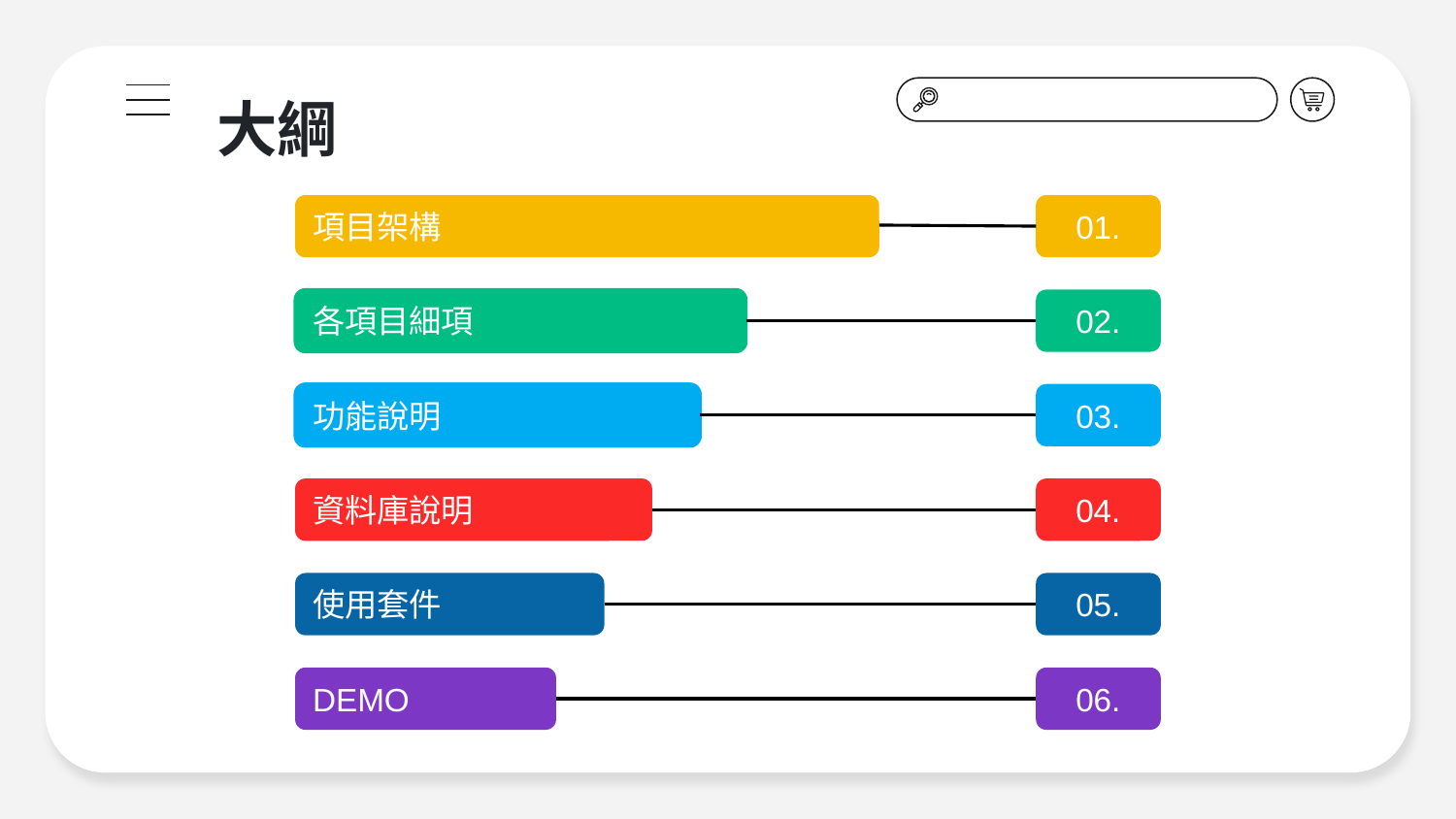

大綱
項目架構
01.
各項目細項
02.
功能說明
03.
資料庫說明
04.
使用套件
05.
DEMO
06.